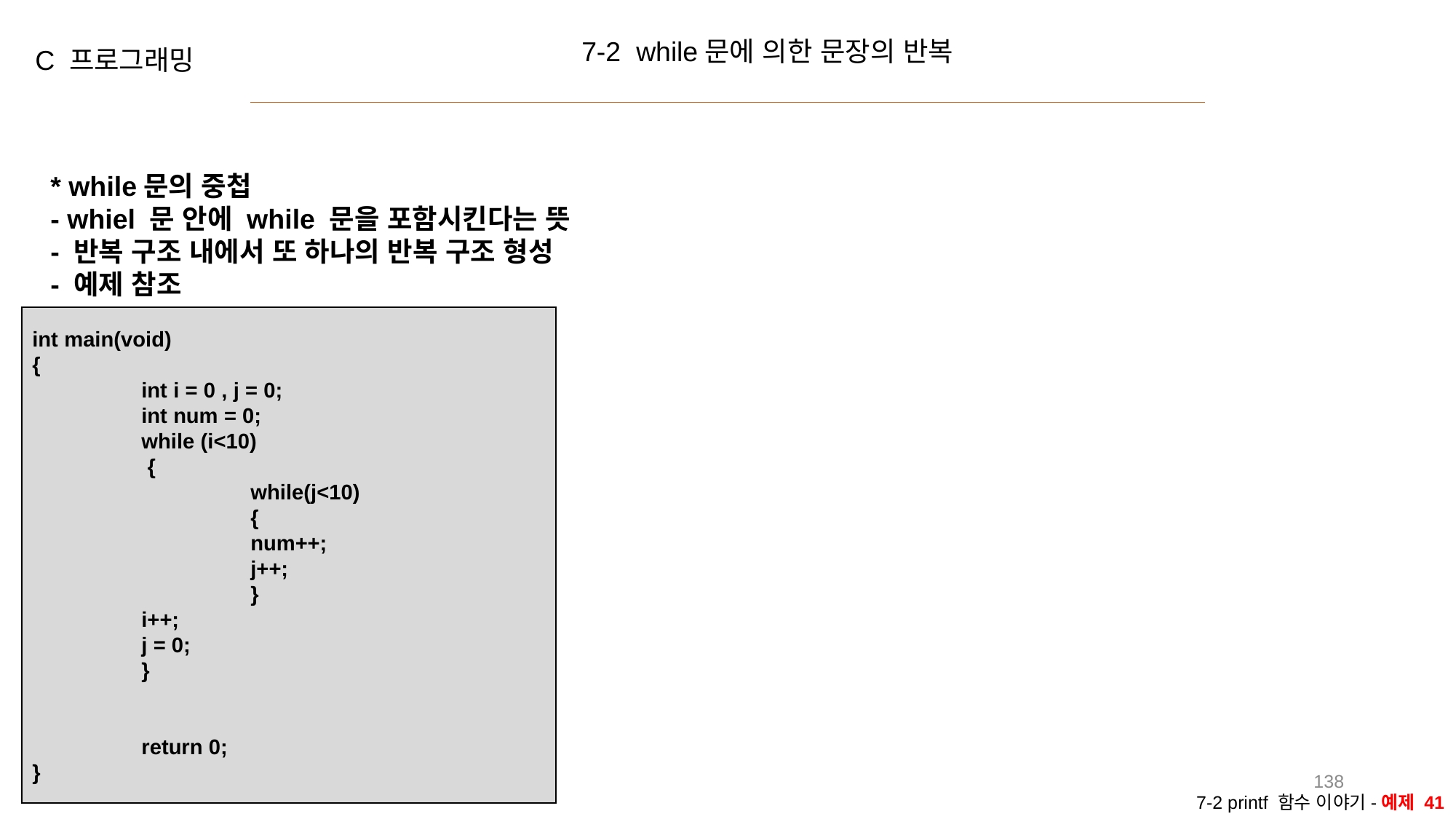

7-2  while문에 의한 문장의 반복
C 프로그래밍
* while문의 중첩
- whiel 문 안에 while 문을 포함시킨다는 뜻
- 반복 구조 내에서 또 하나의 반복 구조 형성
- 예제 참조
int main(void)
{
	int i = 0 , j = 0;
	int num = 0;
	while (i<10)
	 {
		while(j<10)
		{
		num++;
		j++;
		}
	i++;
	j = 0;
	}

	return 0;
}
138
7-2 printf 함수 이야기-예제 41